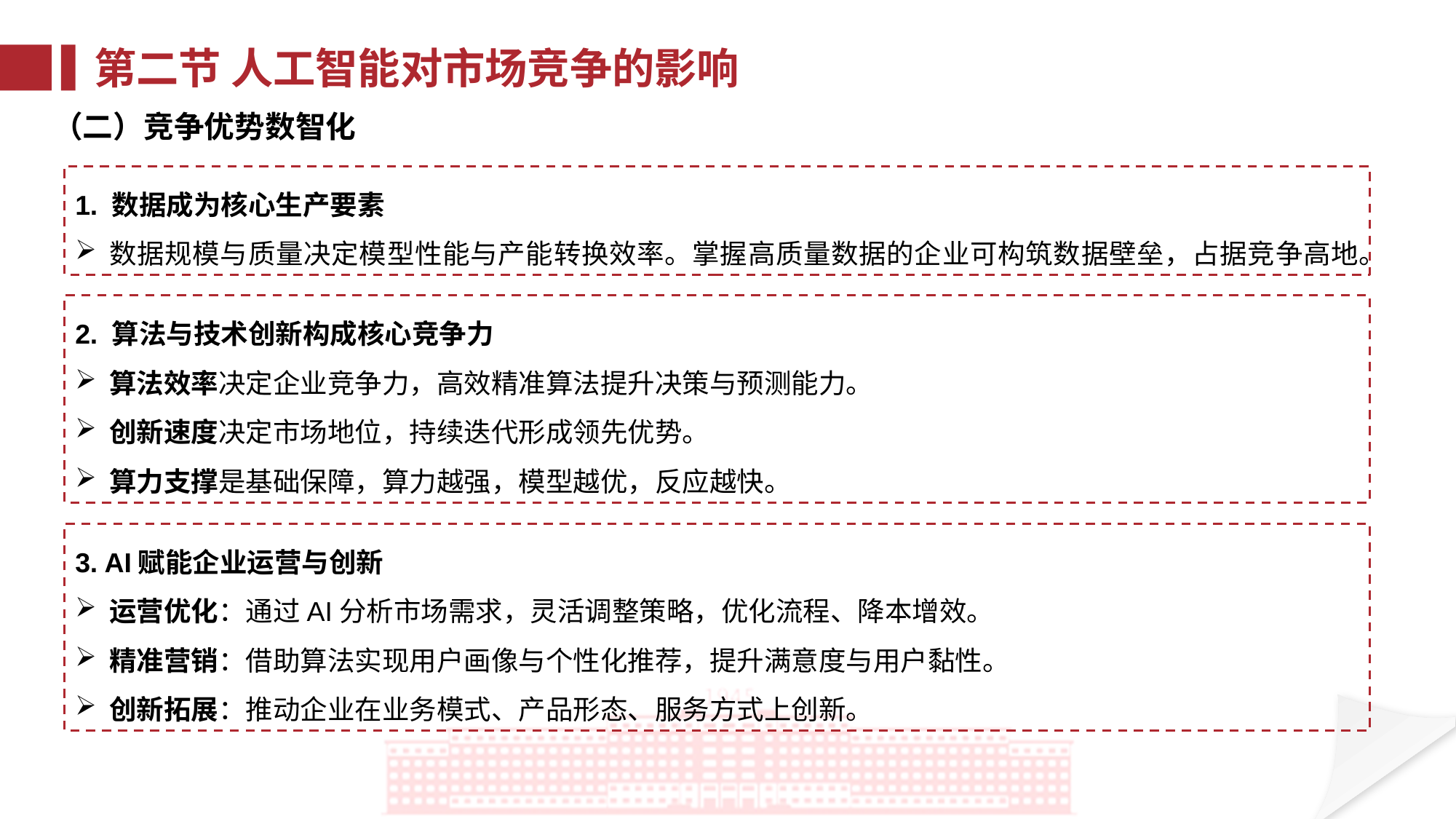

第二节 人工智能对市场竞争的影响
（二）竞争优势数智化
1. 数据成为核心生产要素
数据规模与质量决定模型性能与产能转换效率。掌握高质量数据的企业可构筑数据壁垒，占据竞争高地。
2. 算法与技术创新构成核心竞争力
算法效率决定企业竞争力，高效精准算法提升决策与预测能力。
创新速度决定市场地位，持续迭代形成领先优势。
算力支撑是基础保障，算力越强，模型越优，反应越快。
3. AI赋能企业运营与创新
运营优化：通过AI分析市场需求，灵活调整策略，优化流程、降本增效。
精准营销：借助算法实现用户画像与个性化推荐，提升满意度与用户黏性。
创新拓展：推动企业在业务模式、产品形态、服务方式上创新。